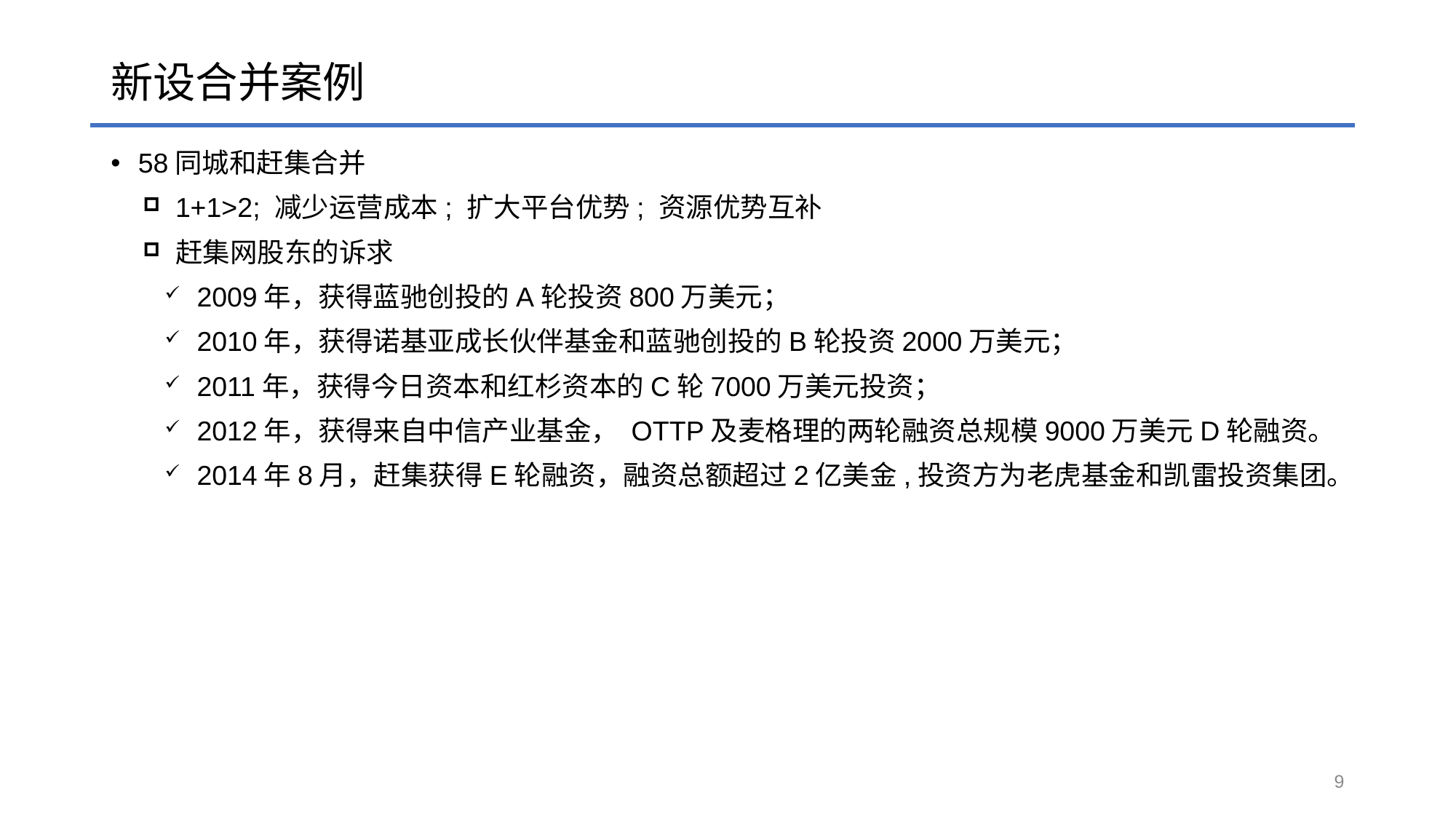

# 新设合并案例
58同城和赶集合并
1+1>2; 减少运营成本; 扩大平台优势; 资源优势互补
赶集网股东的诉求
2009年，获得蓝驰创投的A轮投资800万美元；
2010年，获得诺基亚成长伙伴基金和蓝驰创投的B轮投资2000万美元；
2011年，获得今日资本和红杉资本的C轮7000万美元投资；
2012年，获得来自中信产业基金， OTTP及麦格理的两轮融资总规模9000万美元D轮融资。
2014年8月，赶集获得E轮融资，融资总额超过2亿美金,投资方为老虎基金和凯雷投资集团。
9